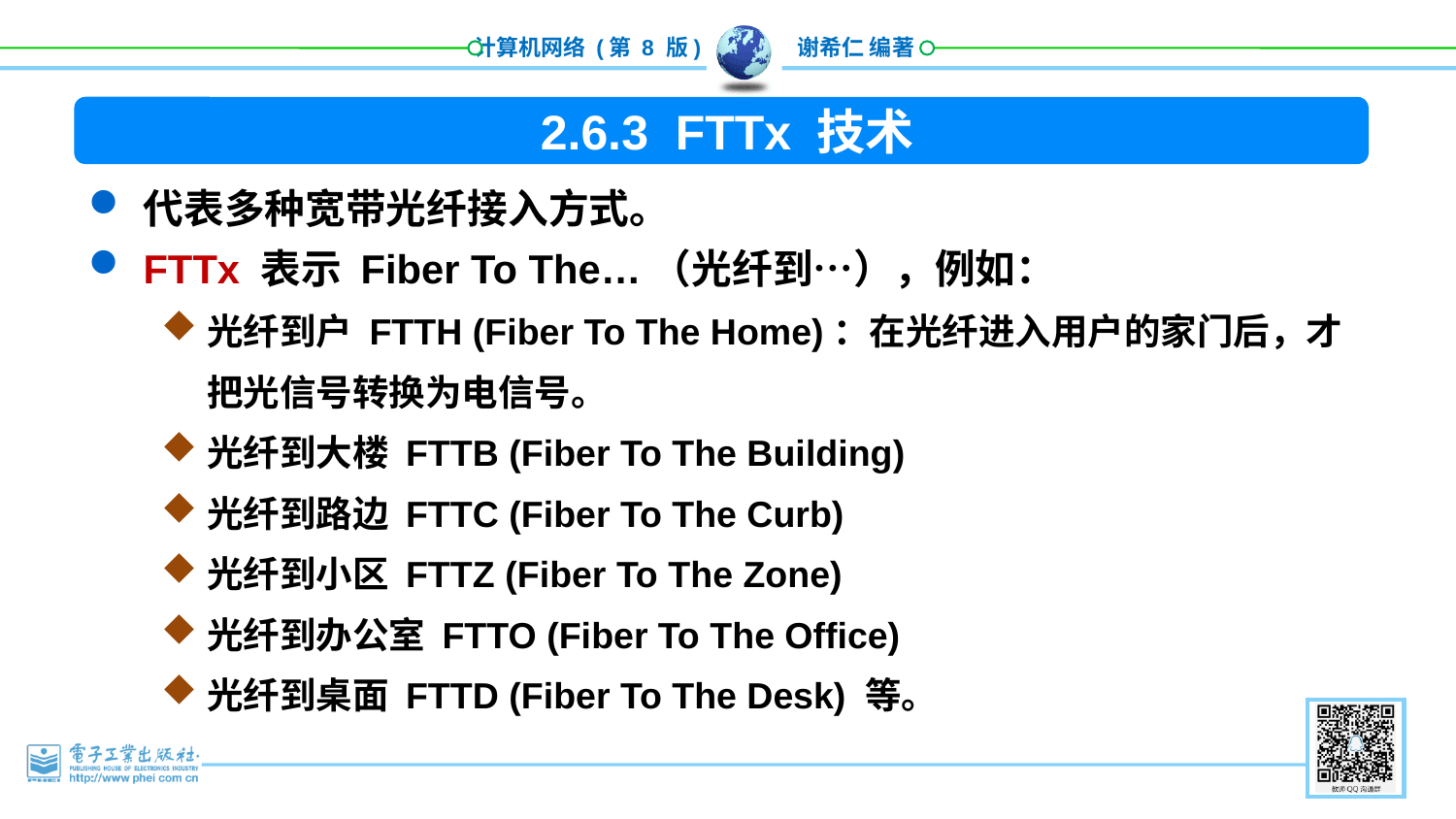

2.6.3  FTTx 技术
代表多种宽带光纤接入方式。
FTTx 表示 Fiber To The…（光纤到…），例如：
光纤到户 FTTH (Fiber To The Home)：在光纤进入用户的家门后，才把光信号转换为电信号。
光纤到大楼 FTTB (Fiber To The Building)
光纤到路边 FTTC (Fiber To The Curb)
光纤到小区 FTTZ (Fiber To The Zone)
光纤到办公室 FTTO (Fiber To The Office)
光纤到桌面 FTTD (Fiber To The Desk) 等。